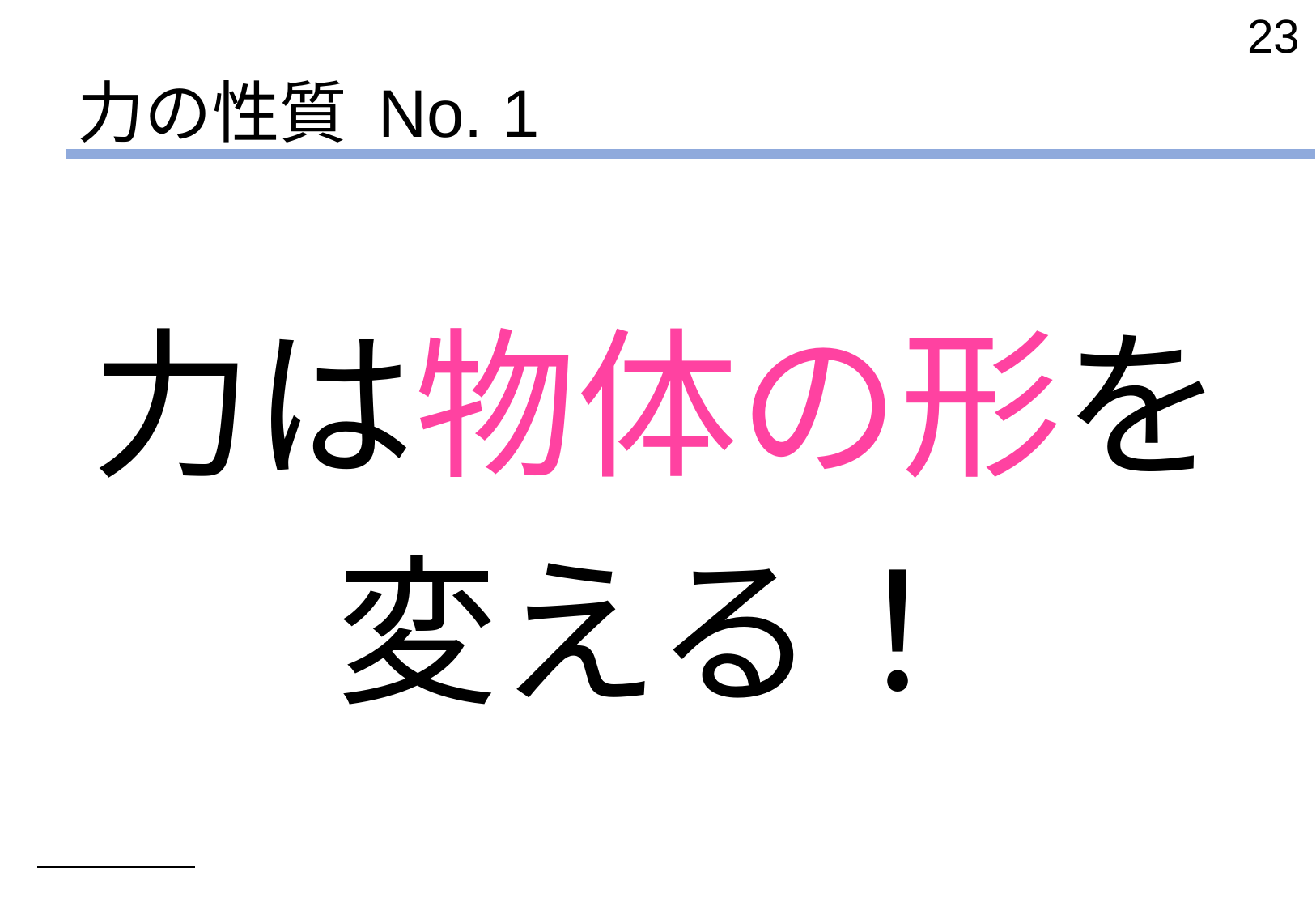

23
# 力の性質 No. 1
力は物体の形を
変える！